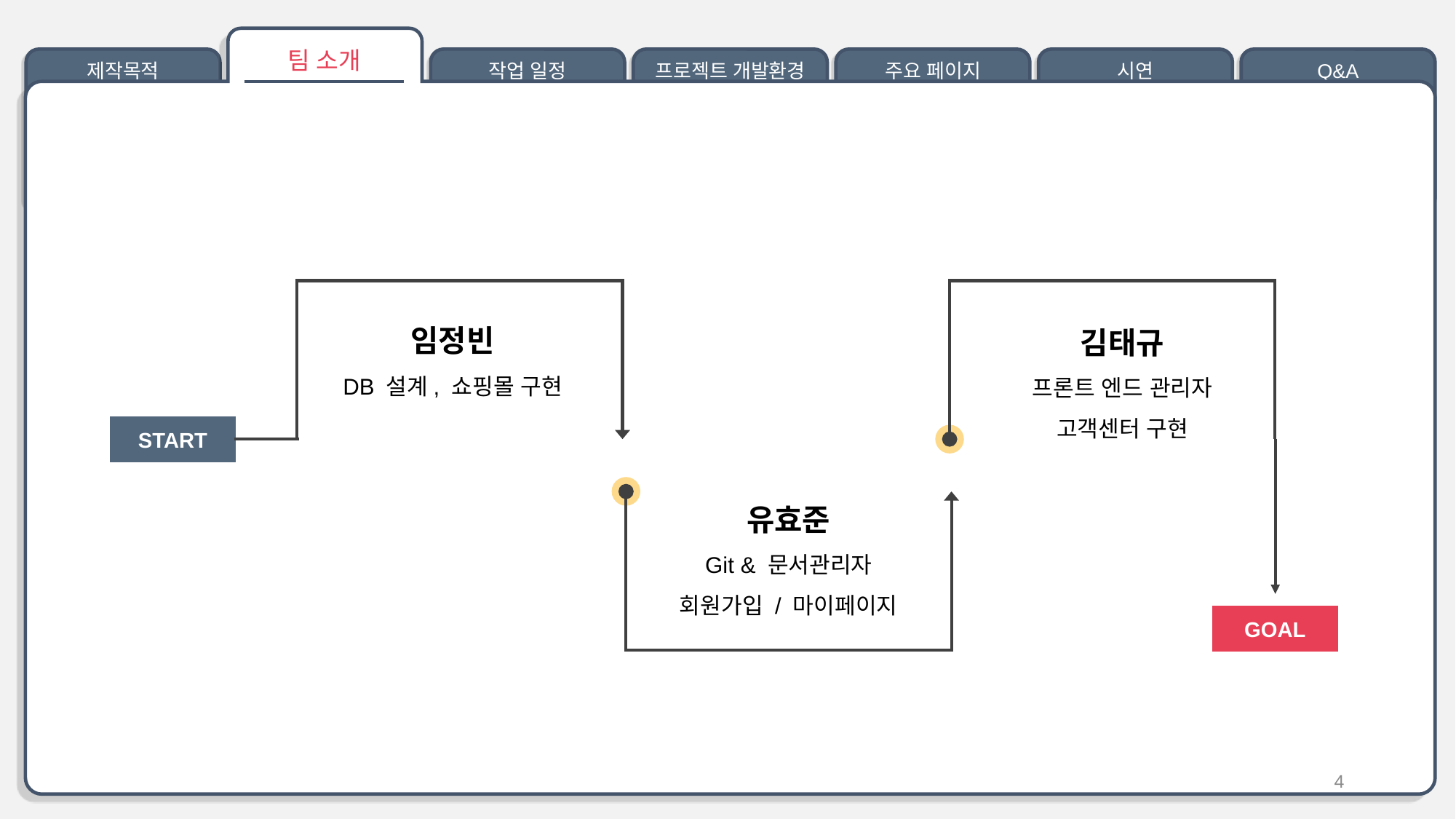

팀 소개
제작목적
작업 일정
프로젝트 개발환경
주요 페이지
시연
Q&A

START

임정빈
DB 설계, 쇼핑몰 구현
김태규
프론트 엔드 관리자
고객센터 구현

유효준
Git & 문서관리자
회원가입 / 마이페이지

CONTENTS
GOAL
4